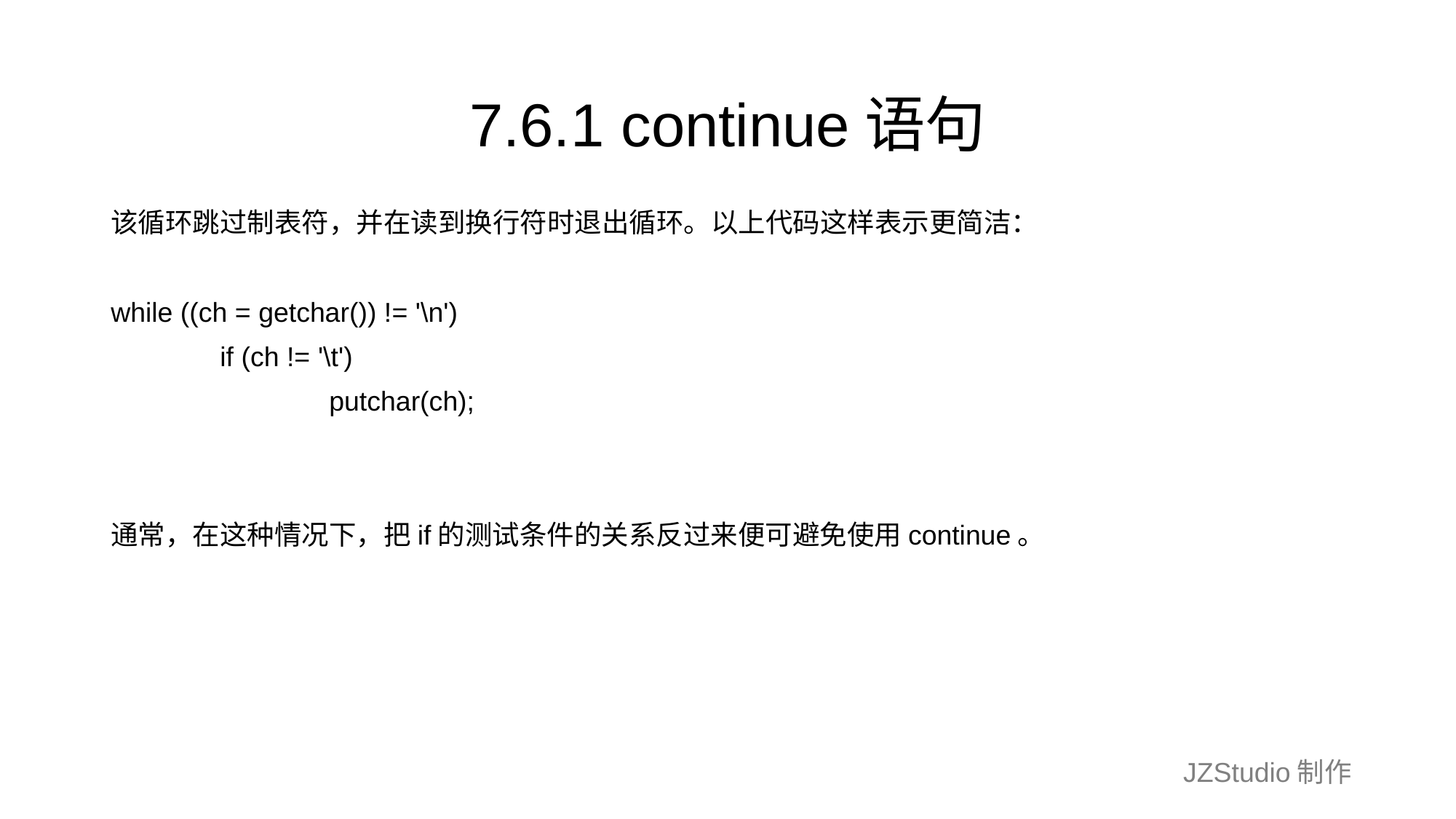

# 7.6.1 continue语句
该循环跳过制表符，并在读到换行符时退出循环。以上代码这样表示更简洁：

while ((ch = getchar()) != '\n')
	if (ch != '\t')
		putchar(ch);

通常，在这种情况下，把if的测试条件的关系反过来便可避免使用continue。